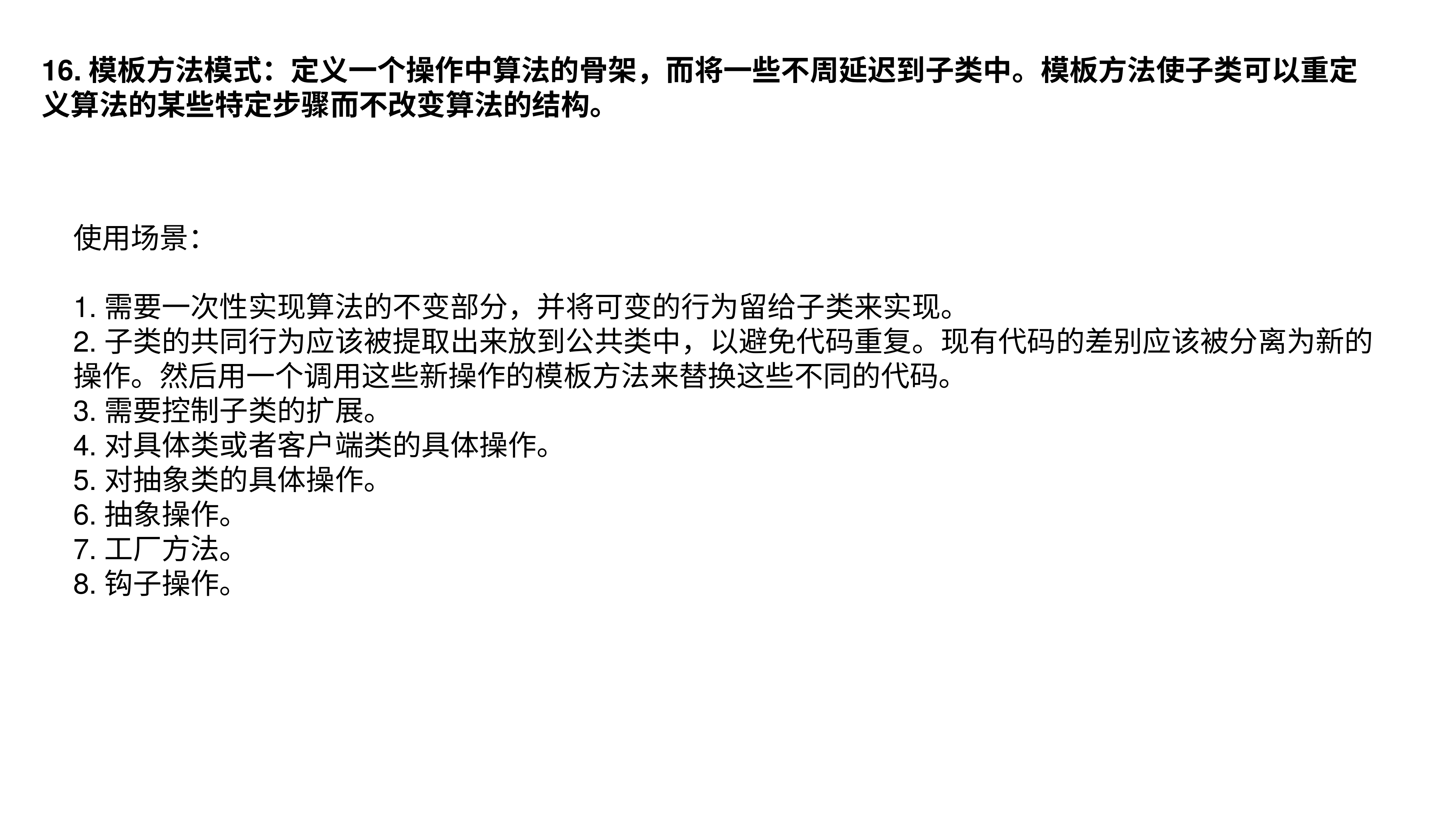

16.模板方法模式：定义一个操作中算法的骨架，而将一些不周延迟到子类中。模板方法使子类可以重定义算法的某些特定步骤而不改变算法的结构。
使用场景：
1.需要一次性实现算法的不变部分，并将可变的行为留给子类来实现。
2.子类的共同行为应该被提取出来放到公共类中，以避免代码重复。现有代码的差别应该被分离为新的操作。然后用一个调用这些新操作的模板方法来替换这些不同的代码。
3.需要控制子类的扩展。
4.对具体类或者客户端类的具体操作。
5.对抽象类的具体操作。
6.抽象操作。
7.工厂方法。
8.钩子操作。